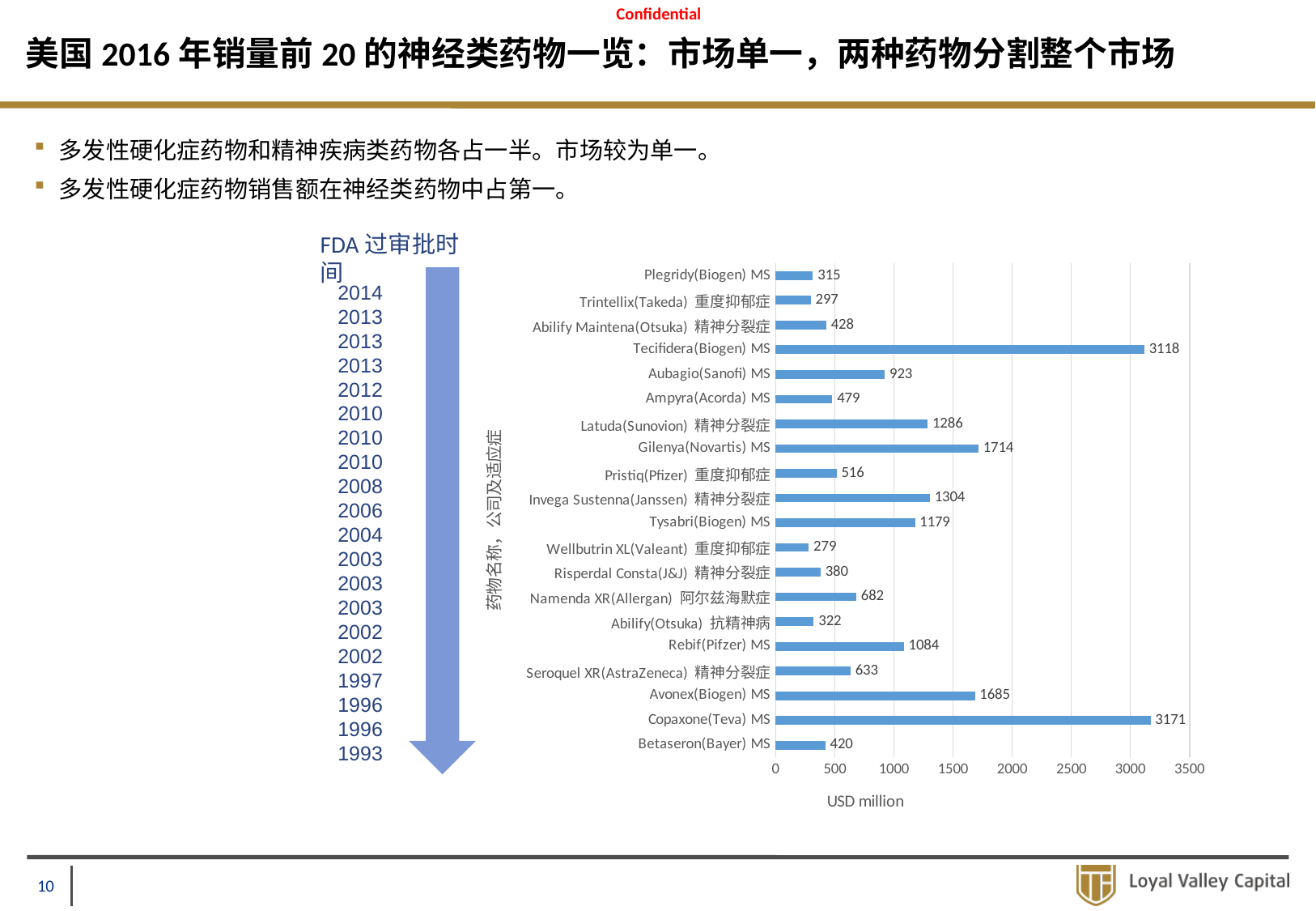

# 美国2016年销量前20的神经类药物一览：市场单一，两种药物分割整个市场
多发性硬化症药物和精神疾病类药物各占一半。市场较为单一。
多发性硬化症药物销售额在神经类药物中占第一。

FDA过审批时间

### Chart

| Category |  |
|---|---|
| Betaseron(Bayer) MS | 420.0 |
| Copaxone(Teva) MS | 3171.0 |
| Avonex(Biogen) MS | 1685.0 |
| Seroquel XR(AstraZeneca) 精神分裂症 | 633.0 |
| Rebif(Pifzer) MS | 1084.0 |
| Abilify(Otsuka) 抗精神病 | 322.0 |
| Namenda XR(Allergan) 阿尔兹海默症 | 682.0 |
| Risperdal Consta(J&J) 精神分裂症 | 380.0 |
| Wellbutrin XL(Valeant) 重度抑郁症 | 279.0 |
| Tysabri(Biogen) MS | 1179.0 |
| Invega Sustenna(Janssen) 精神分裂症 | 1304.0 |
| Pristiq(Pfizer) 重度抑郁症 | 516.0 |
| Gilenya(Novartis) MS | 1714.0 |
| Latuda(Sunovion) 精神分裂症 | 1286.0 |
| Ampyra(Acorda) MS | 479.0 |
| Aubagio(Sanofi) MS | 923.0 |
| Tecifidera(Biogen) MS | 3118.0 |
| Abilify Maintena(Otsuka) 精神分裂症 | 428.0 |
| Trintellix(Takeda) 重度抑郁症 | 297.0 |
| Plegridy(Biogen) MS | 315.0 |
2014
2013
2013
2013
2012
2010
2010
2010
2008
2006
2004
2003
2003
2003
2002
2002
1997
1996
1996
1993